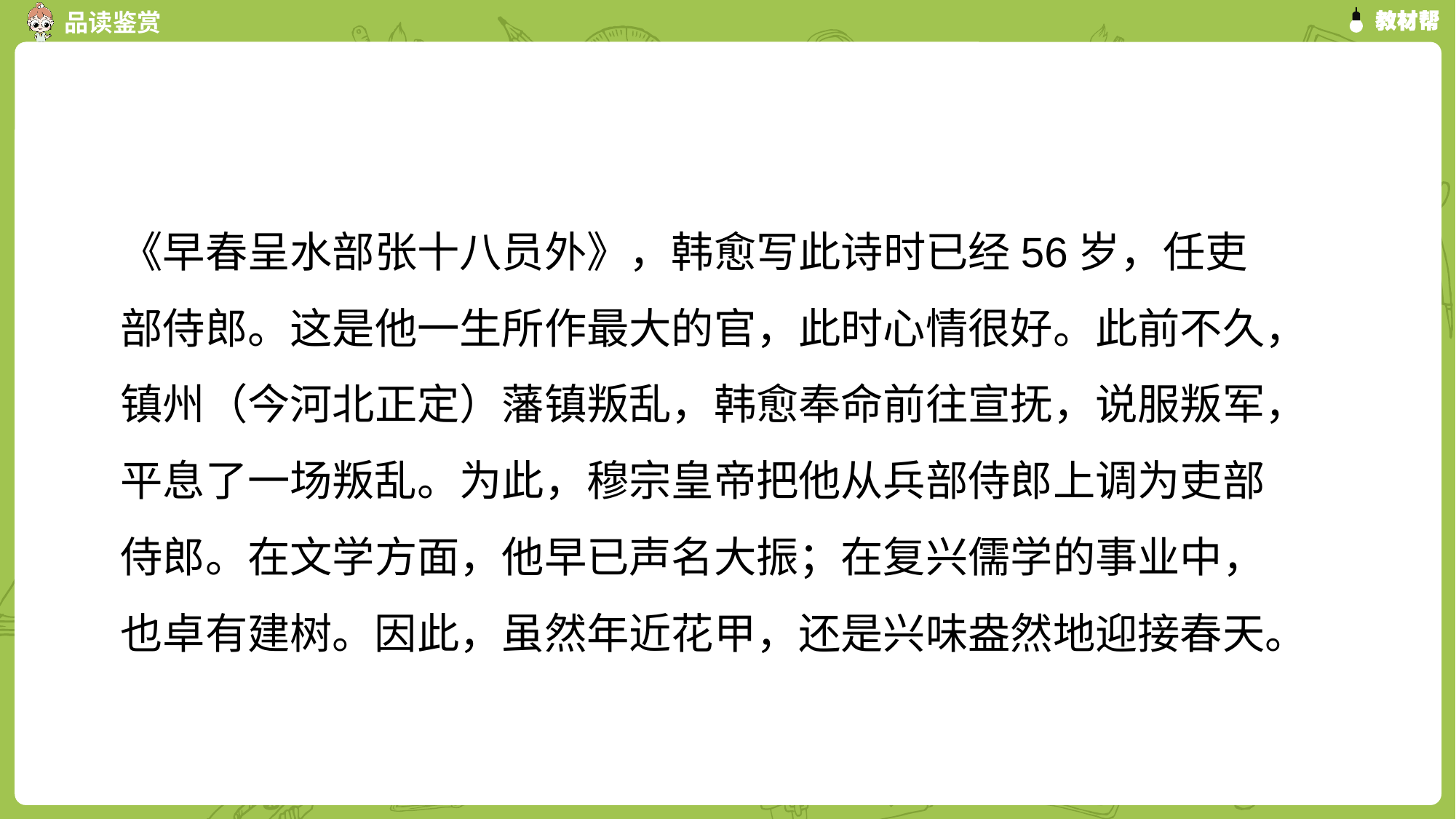

《早春呈水部张十八员外》，韩愈写此诗时已经56岁，任吏部侍郎。这是他一生所作最大的官，此时心情很好。此前不久，镇州（今河北正定）藩镇叛乱，韩愈奉命前往宣抚，说服叛军，平息了一场叛乱。为此，穆宗皇帝把他从兵部侍郎上调为吏部侍郎。在文学方面，他早已声名大振；在复兴儒学的事业中，也卓有建树。因此，虽然年近花甲，还是兴味盎然地迎接春天。